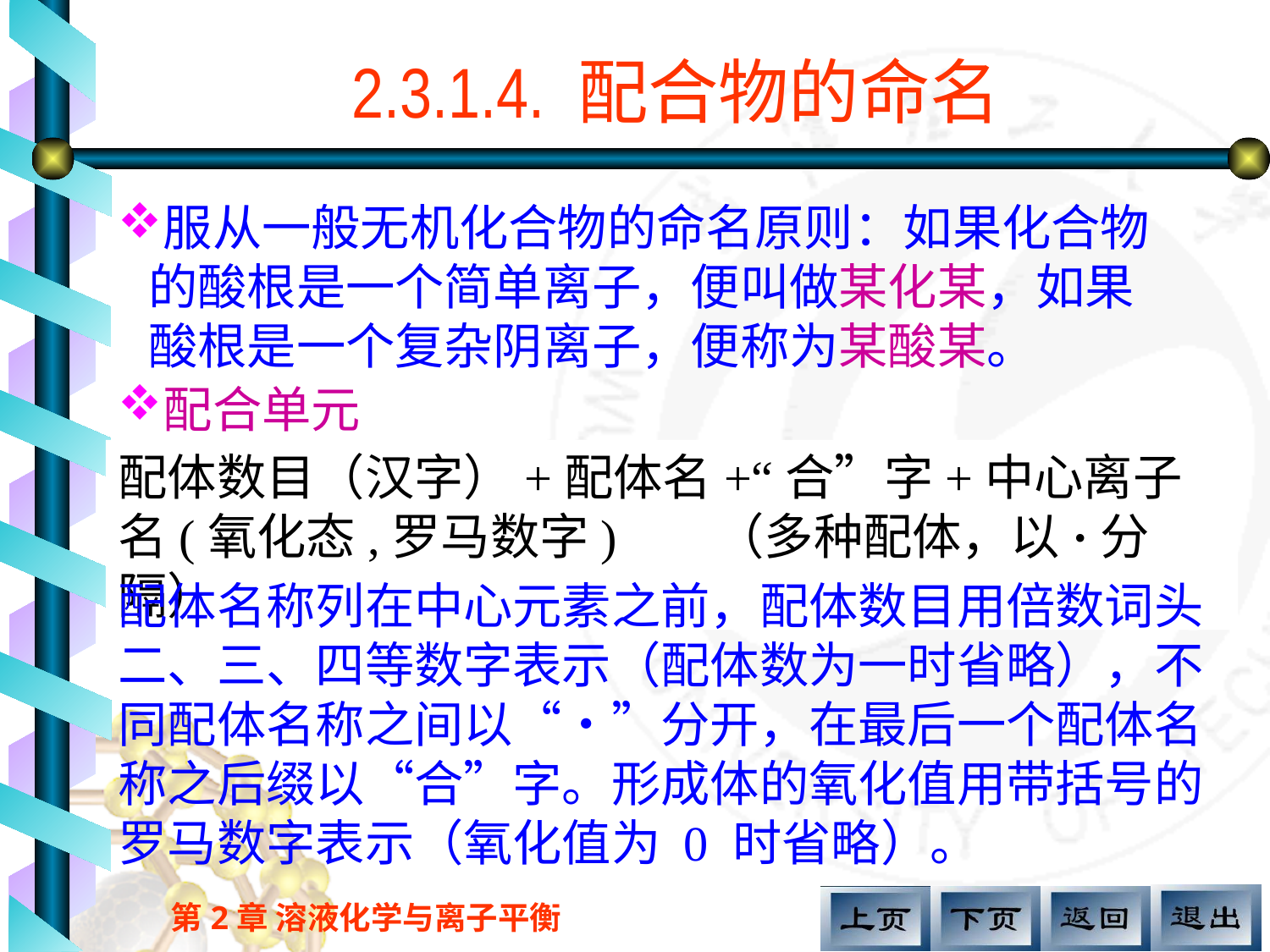

# 2.3.1.4. 配合物的命名
服从一般无机化合物的命名原则：如果化合物的酸根是一个简单离子，便叫做某化某，如果酸根是一个复杂阴离子，便称为某酸某。
配合单元
配体数目（汉字）+配体名+“合”字+中心离子名(氧化态,罗马数字)       （多种配体，以·分隔）
配体名称列在中心元素之前，配体数目用倍数词头二、三、四等数字表示（配体数为一时省略），不同配体名称之间以“•”分开，在最后一个配体名称之后缀以“合”字。形成体的氧化值用带括号的罗马数字表示（氧化值为 0 时省略）。